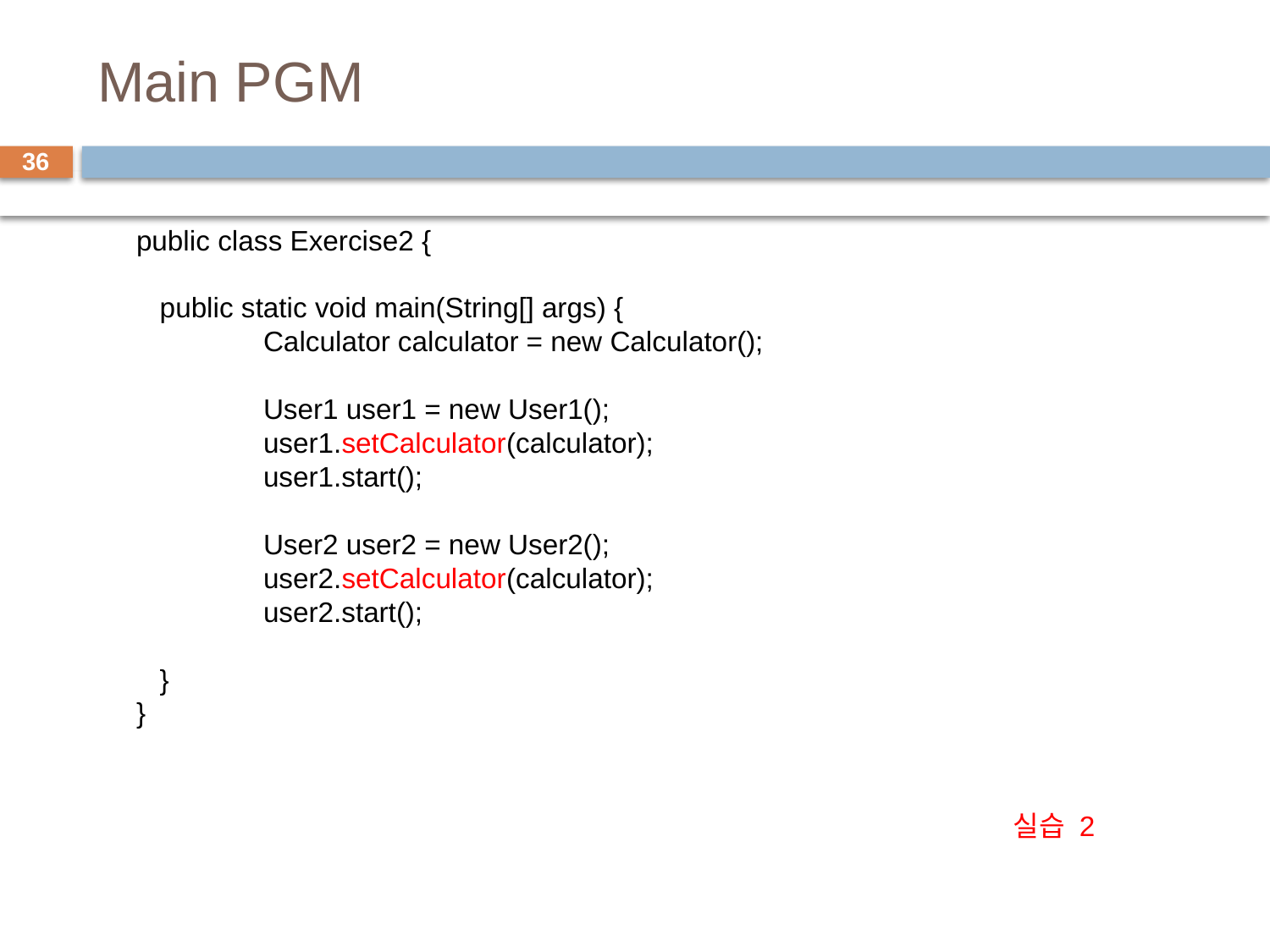

# Main PGM
36
public class Exercise2 {

   public static void main(String[] args) {
	Calculator calculator = new Calculator();

	User1 user1 = new User1();
	user1.setCalculator(calculator);
	user1.start();

	User2 user2 = new User2();
	user2.setCalculator(calculator);
	user2.start();

   }
}

실습 2